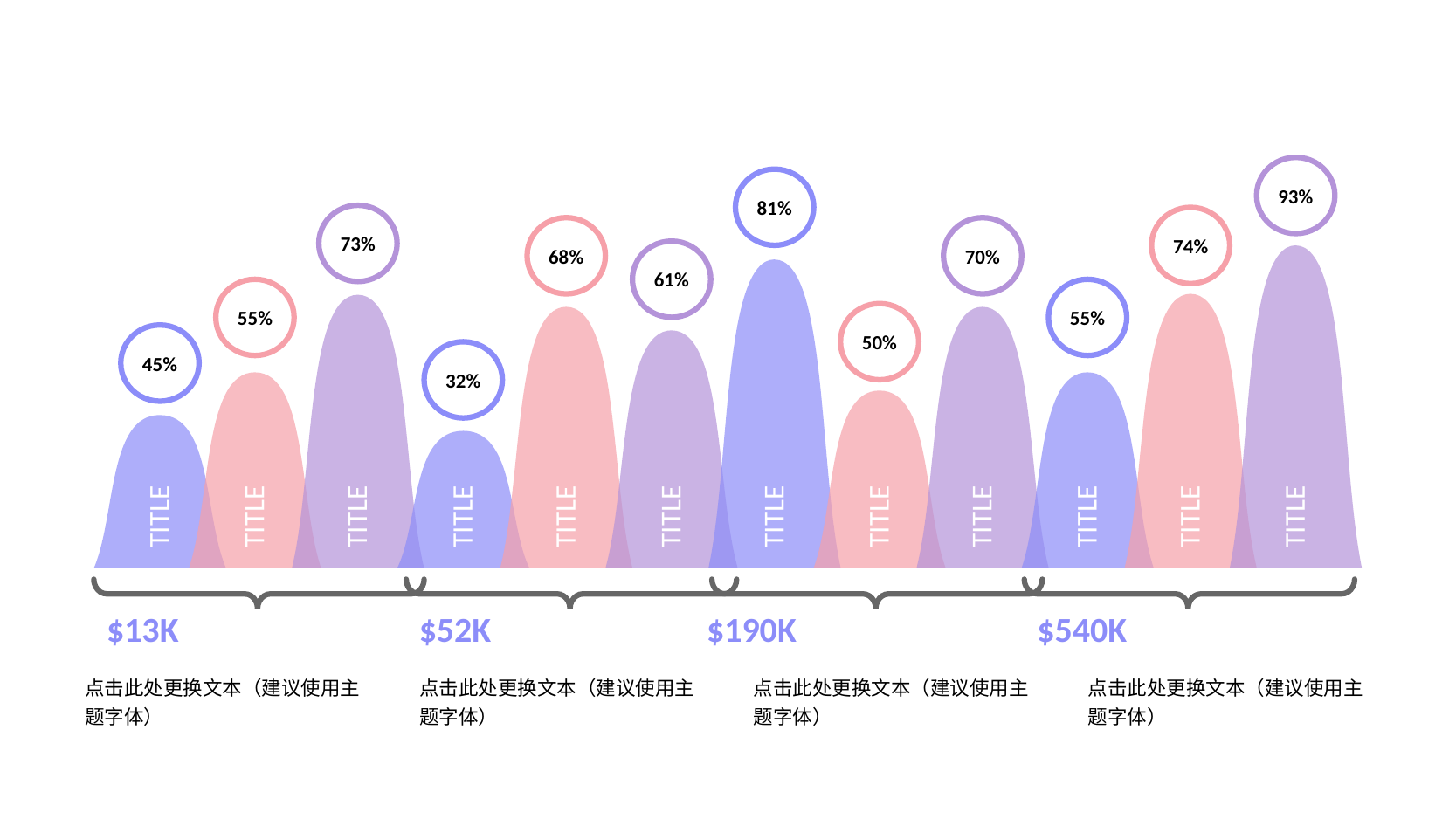

93%
81%
73%
74%
68%
70%
61%
TITLE
TITLE
55%
55%
TITLE
TITLE
50%
TITLE
TITLE
45%
TITLE
32%
TITLE
TITLE
TITLE
TITLE

TITLE
$13K
$52K
$190K
$540K
点击此处更换文本（建议使用主题字体）
点击此处更换文本（建议使用主题字体）
点击此处更换文本（建议使用主题字体）
点击此处更换文本（建议使用主题字体）